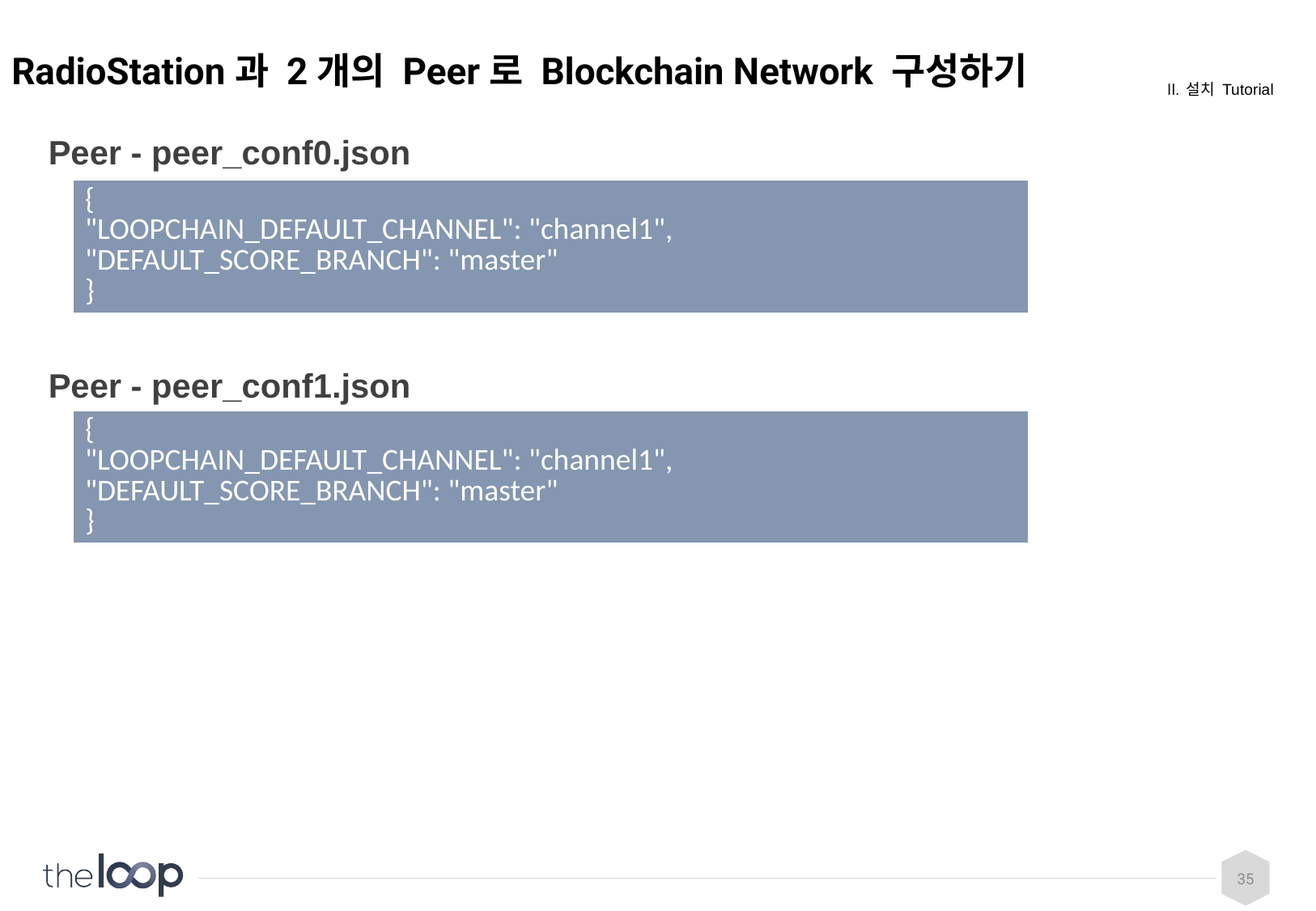

# RadioStation과 2개의 Peer로 Blockchain Network 구성하기
II. 설치 Tutorial

Peer - peer_conf0.json

Peer - peer_conf1.json

| { "LOOPCHAIN\_DEFAULT\_CHANNEL": "channel1", "DEFAULT\_SCORE\_BRANCH": "master" } |
| --- |
| { "LOOPCHAIN\_DEFAULT\_CHANNEL": "channel1", "DEFAULT\_SCORE\_BRANCH": "master" } |
| --- |
35